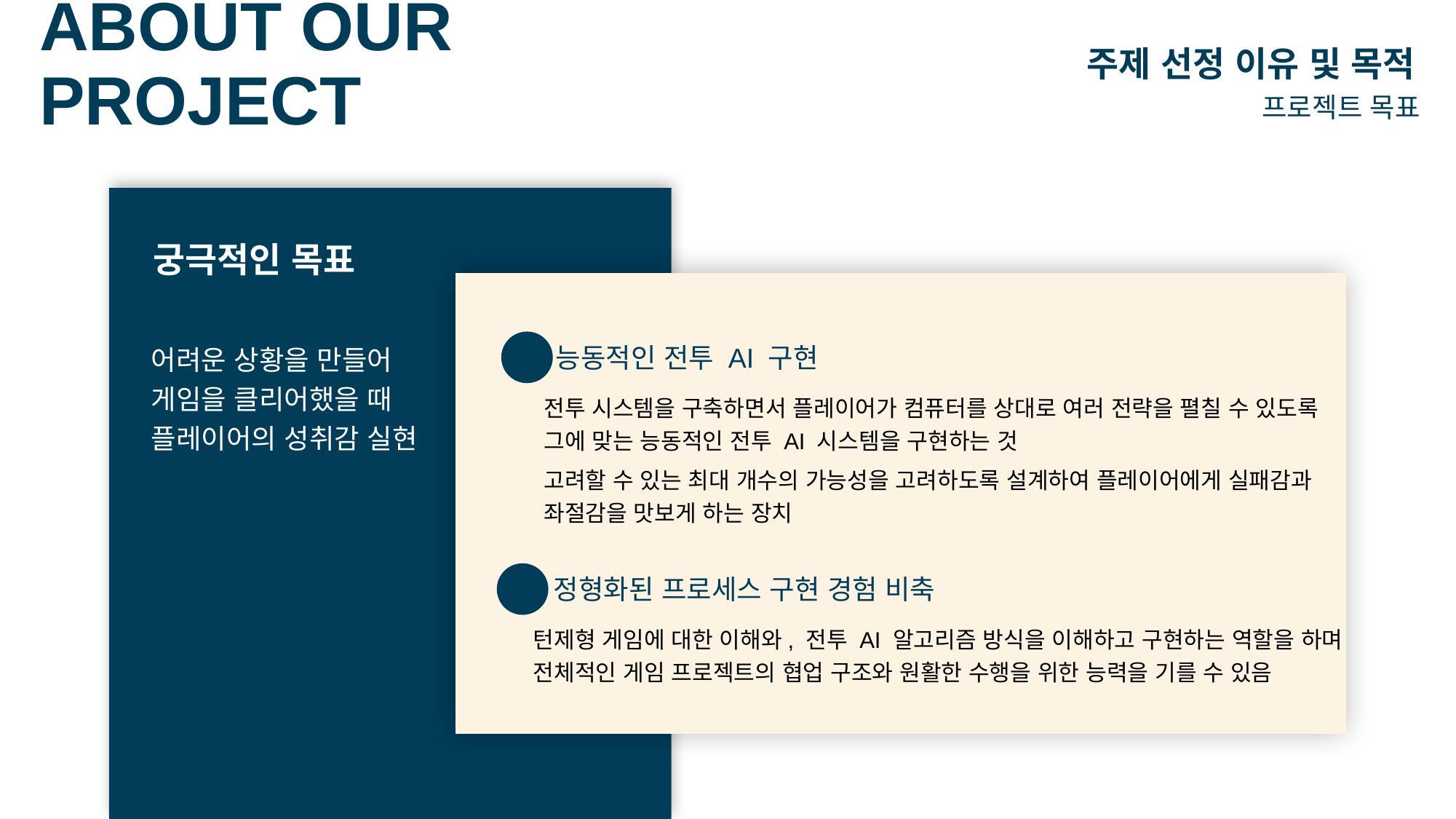

# ABOUT OUR PROJECT
주제 선정 이유 및 목적
프로젝트 목표

궁극적인 목표

어려운 상황을 만들어
게임을 클리어했을 때
플레이어의 성취감 실현

능동적인 전투 AI 구현
전투 시스템을 구축하면서 플레이어가 컴퓨터를 상대로 여러 전략을 펼칠 수 있도록
그에 맞는 능동적인 전투 AI 시스템을 구현하는 것

고려할 수 있는 최대 개수의 가능성을 고려하도록 설계하여 플레이어에게 실패감과
좌절감을 맛보게 하는 장치

정형화된 프로세스 구현 경험 비축
턴제형 게임에 대한 이해와, 전투 AI 알고리즘 방식을 이해하고 구현하는 역할을 하며
전체적인 게임 프로젝트의 협업 구조와 원활한 수행을 위한 능력을 기를 수 있음